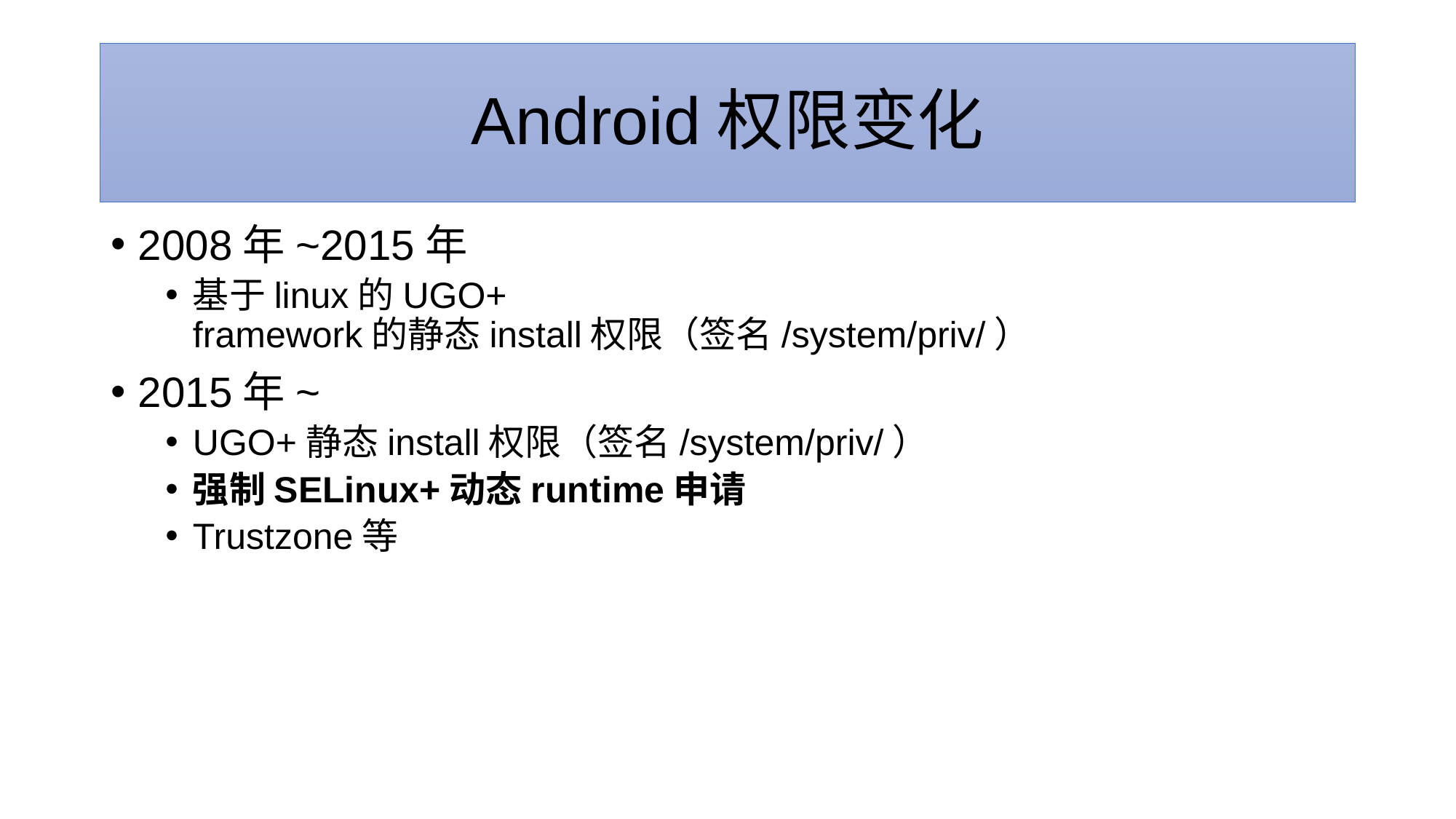

# Android权限变化
2008年~2015年
基于linux的UGO+ framework的静态install权限（签名/system/priv/）
2015年~
UGO+静态install权限（签名/system/priv/）
强制SELinux+动态runtime申请
Trustzone等